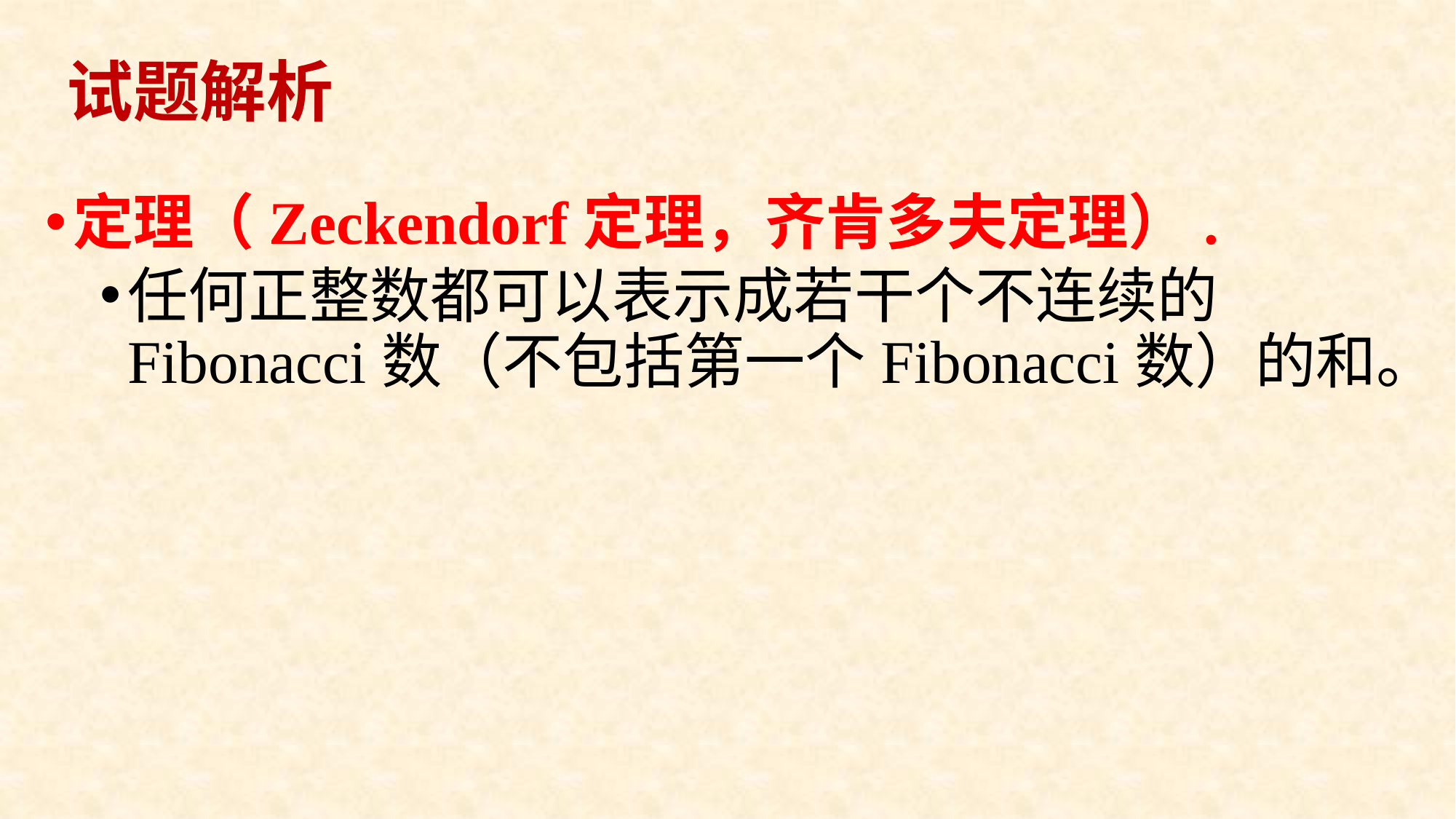

# 试题解析
定理（Zeckendorf定理，齐肯多夫定理）.
任何正整数都可以表示成若干个不连续的Fibonacci数（不包括第一个Fibonacci数）的和。